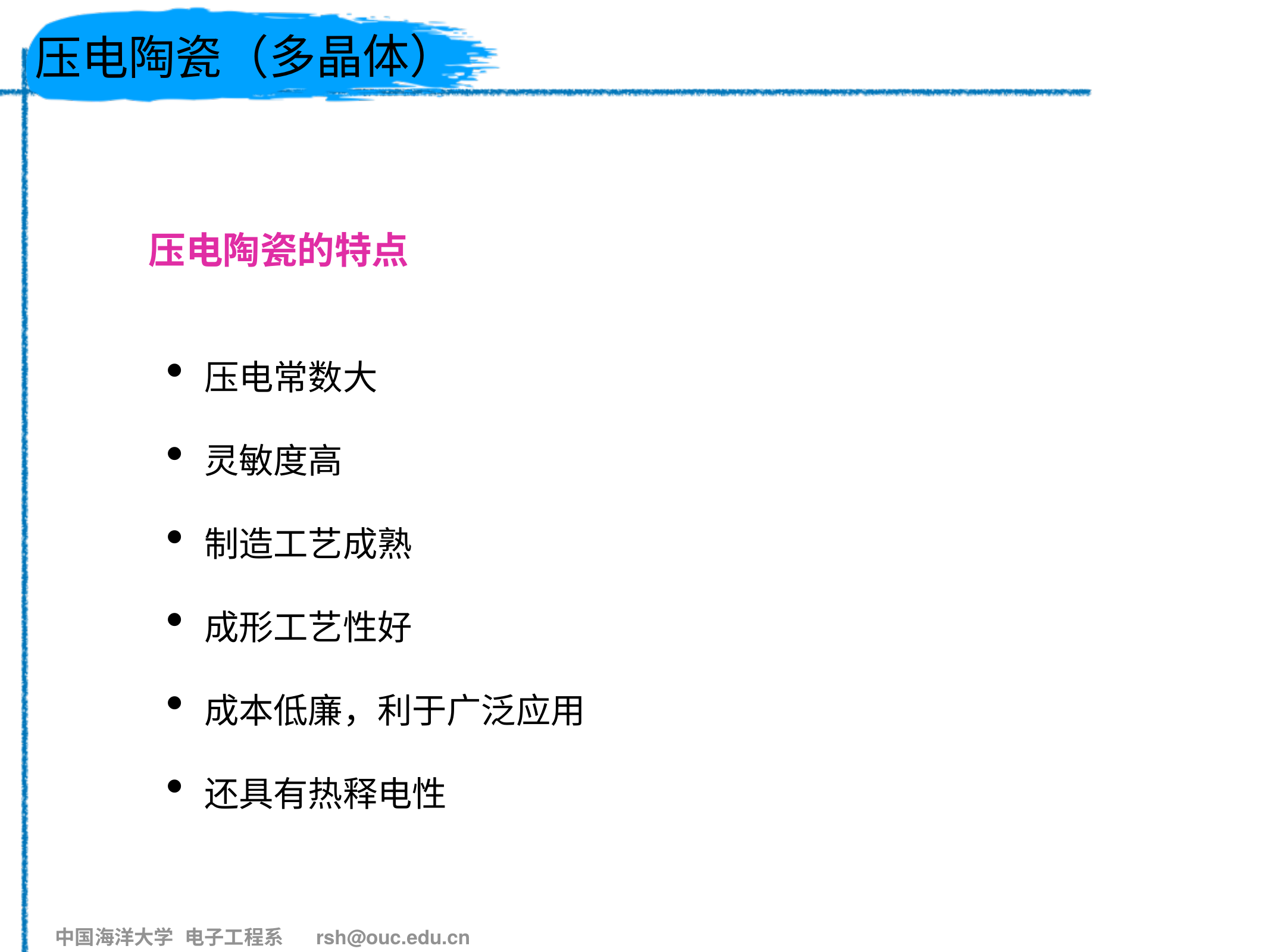

# 压电陶瓷（多晶体）
压电陶瓷的特点
压电常数大
灵敏度高
制造工艺成熟
成形工艺性好
成本低廉，利于广泛应用
还具有热释电性